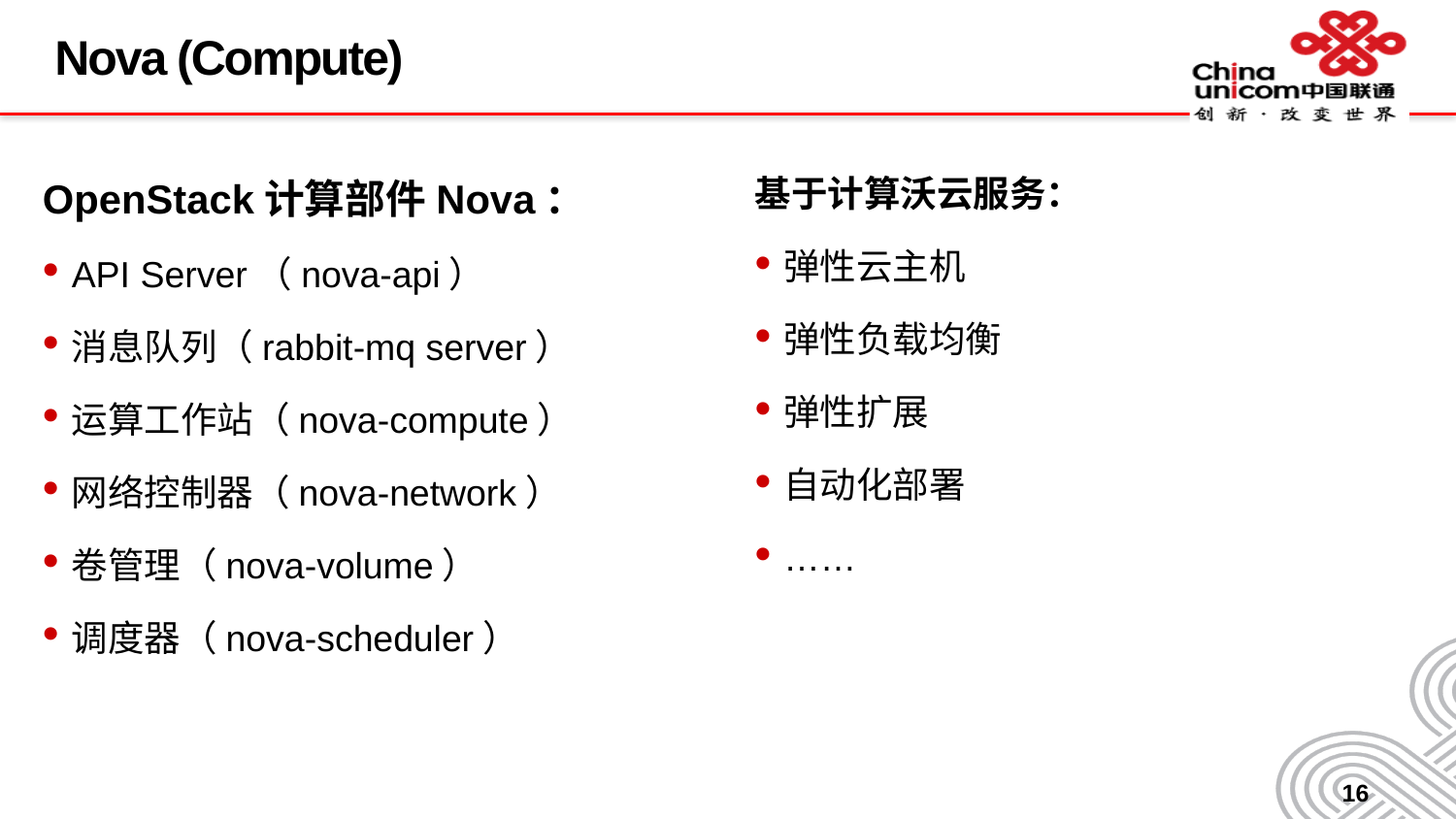

# Nova (Compute)
OpenStack计算部件Nova：
API Server（nova-api）
消息队列（rabbit-mq server）
运算工作站（nova-compute）
网络控制器（nova-network）
卷管理（nova-volume）
调度器（nova-scheduler）
基于计算沃云服务：
弹性云主机
弹性负载均衡
弹性扩展
自动化部署
……
16